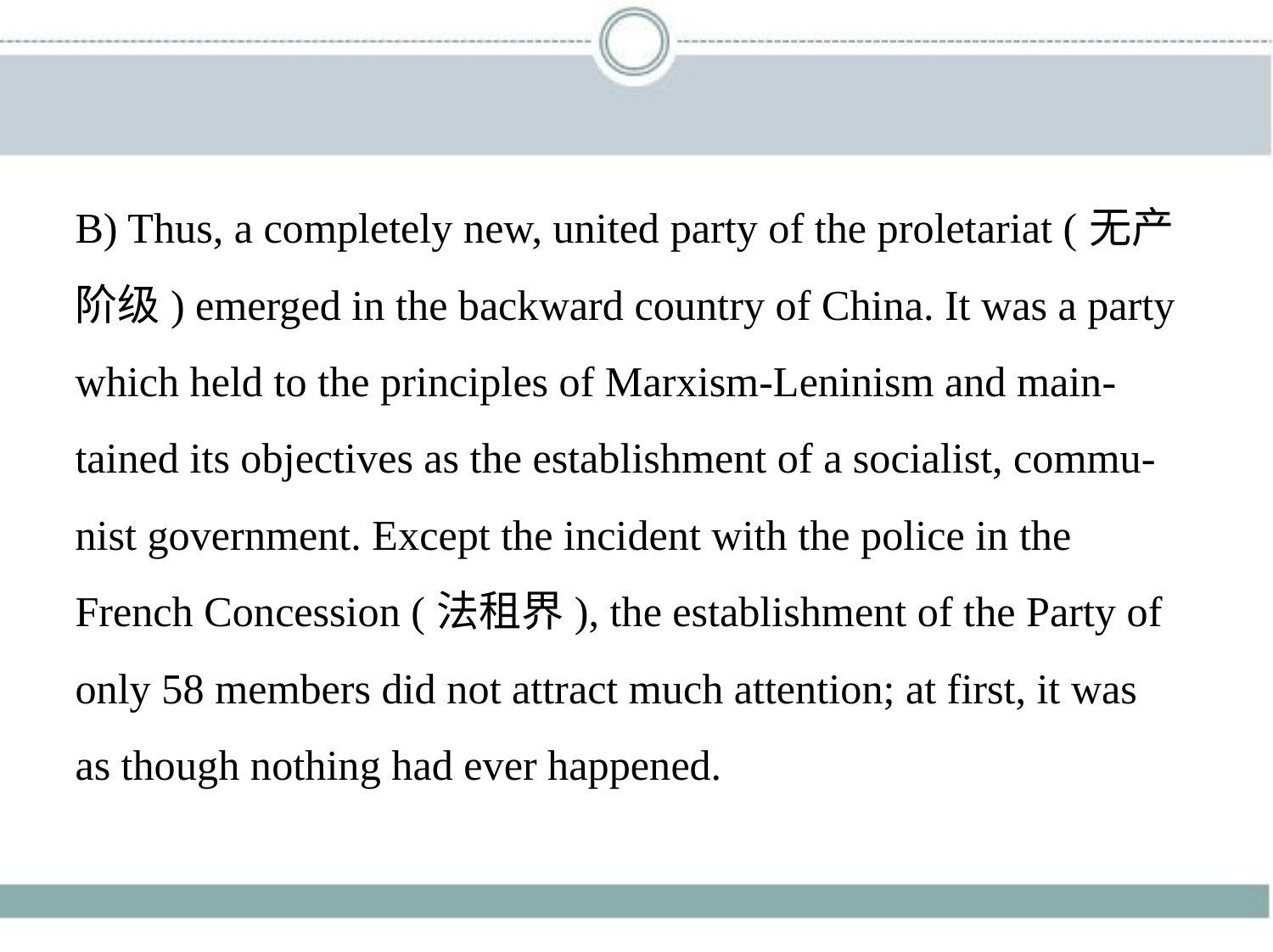

B) Thus, a completely new, united party of the proletariat (无产
阶级) emerged in the backward country of China. It was a party
which held to the principles of Marxism-Leninism and main-
tained its objectives as the establishment of a socialist, commu-
nist government. Except the incident with the police in the
French Concession (法租界), the establishment of the Party of
only 58 members did not attract much attention; at first, it was
as though nothing had ever happened.